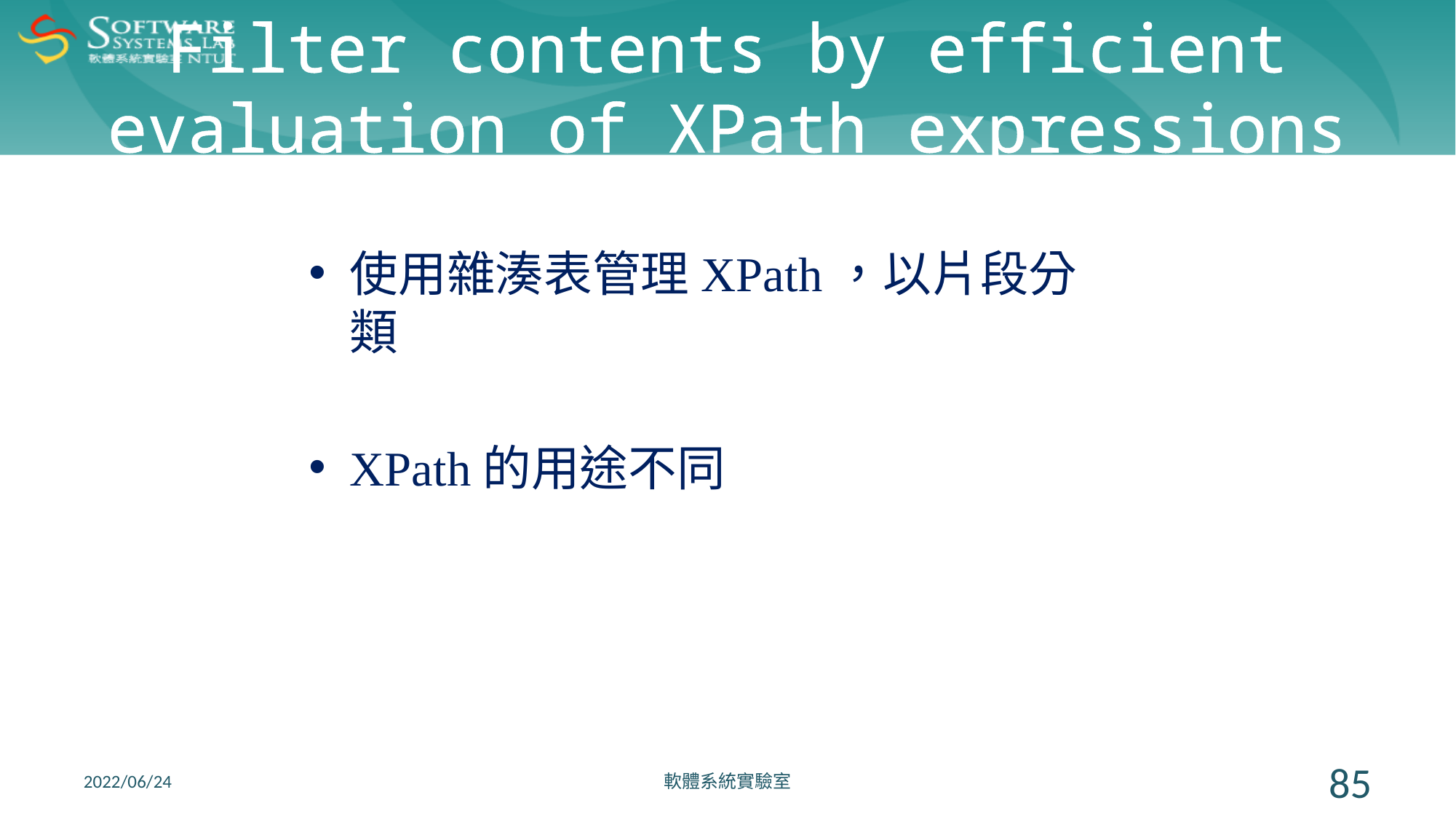

# Filter contents by efficient evaluation of XPath expressions
使用雜湊表管理XPath，以片段分類

XPath的用途不同
2022/06/24
軟體系統實驗室
85